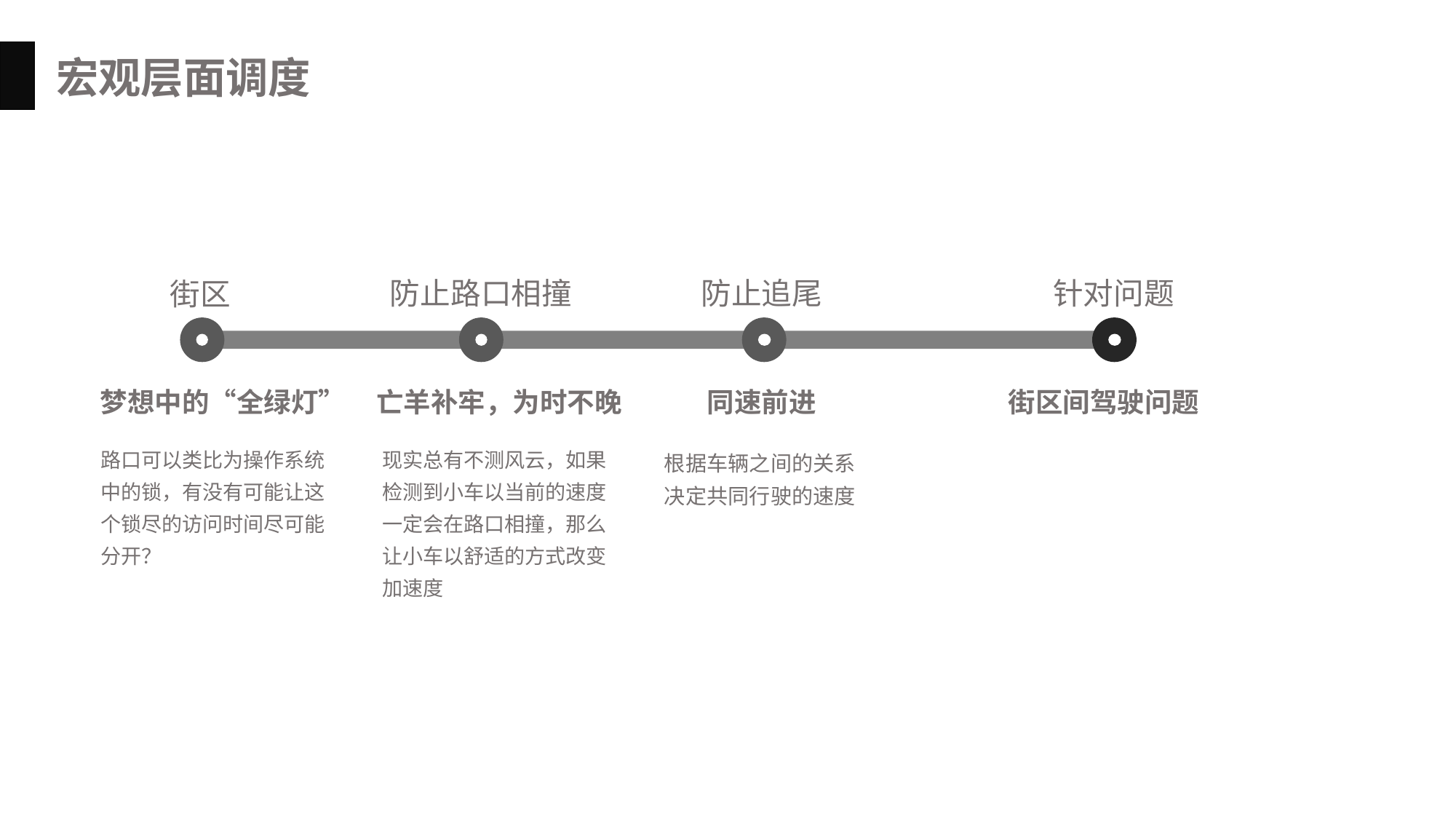

宏观层面调度
防止路口相撞
防止追尾
针对问题
街区

梦想中的“全绿灯”
路口可以类比为操作系统中的锁，有没有可能让这个锁尽的访问时间尽可能分开？
亡羊补牢，为时不晚
现实总有不测风云，如果检测到小车以当前的速度一定会在路口相撞，那么让小车以舒适的方式改变加速度
同速前进
根据车辆之间的关系决定共同行驶的速度
街区间驾驶问题